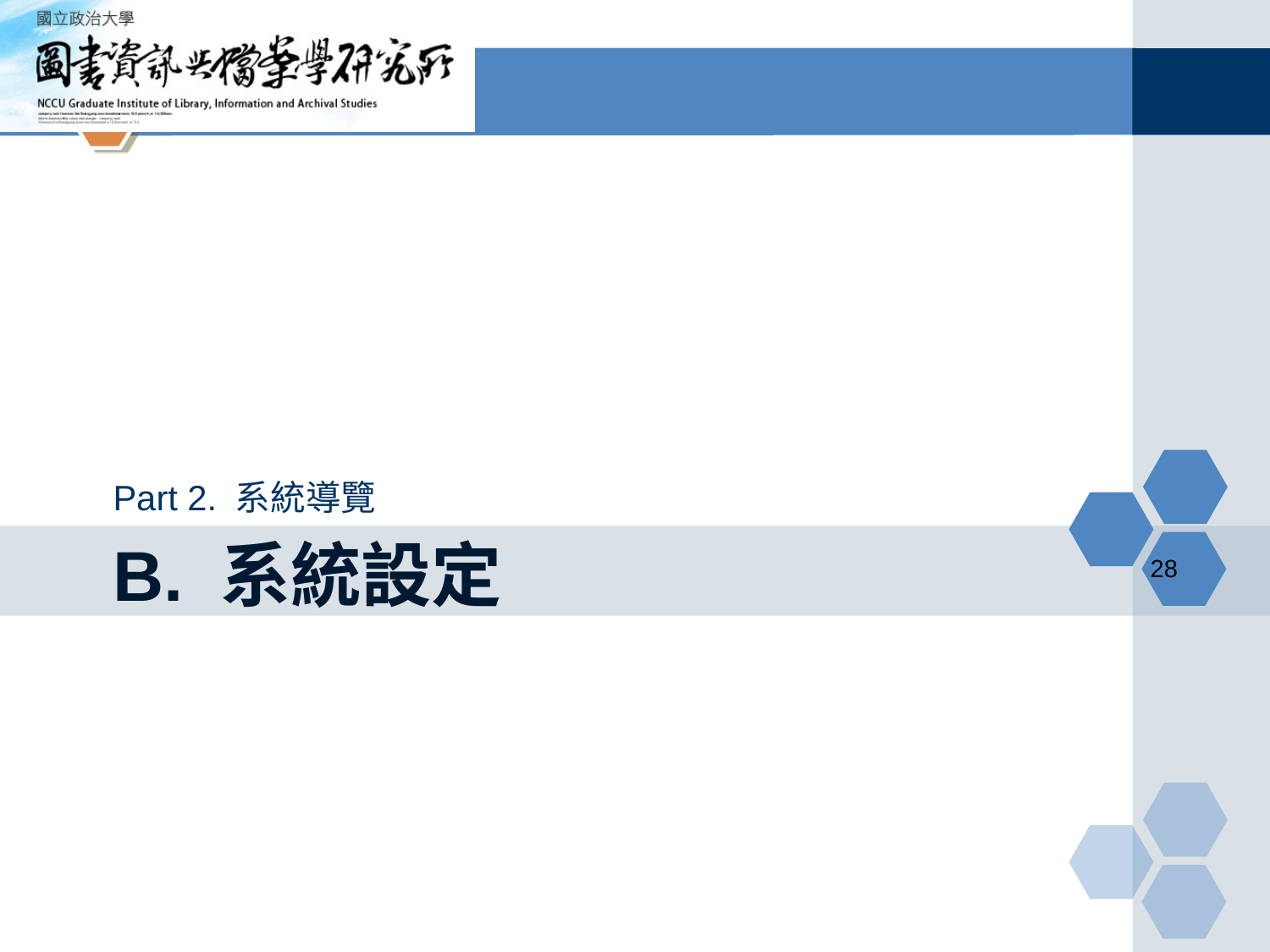

Part 2. 系統導覽
# B. 系統設定
28